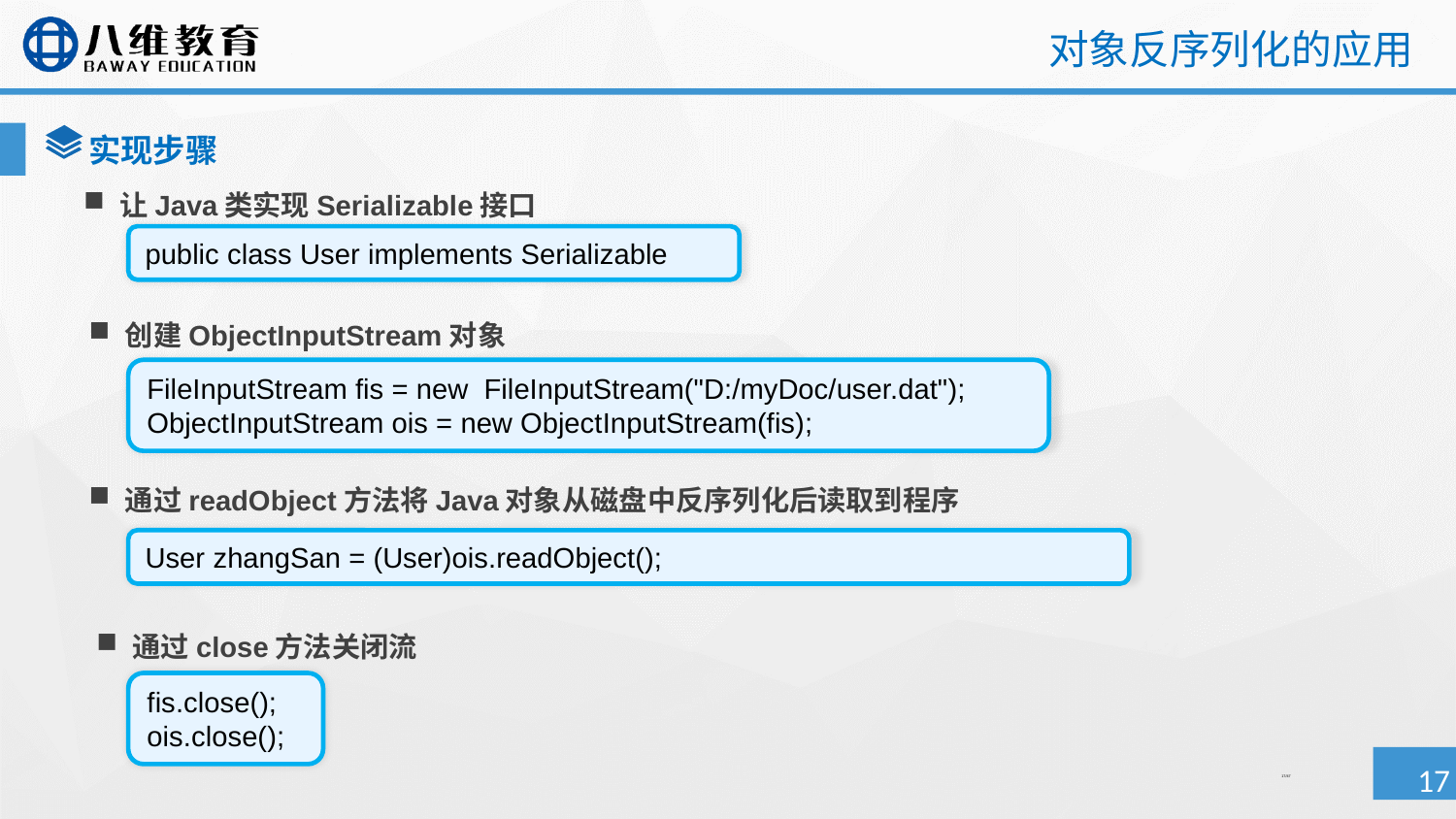

# 对象反序列化的应用
实现步骤

让Java类实现Serializable接口
public class User implements Serializable
创建ObjectInputStream对象
FileInputStream fis = new  FileInputStream("D:/myDoc/user.dat");
ObjectInputStream ois = new ObjectInputStream(fis);
通过readObject方法将Java对象从磁盘中反序列化后读取到程序
User zhangSan = (User)ois.readObject();
通过close方法关闭流
fis.close();
ois.close();
17/47